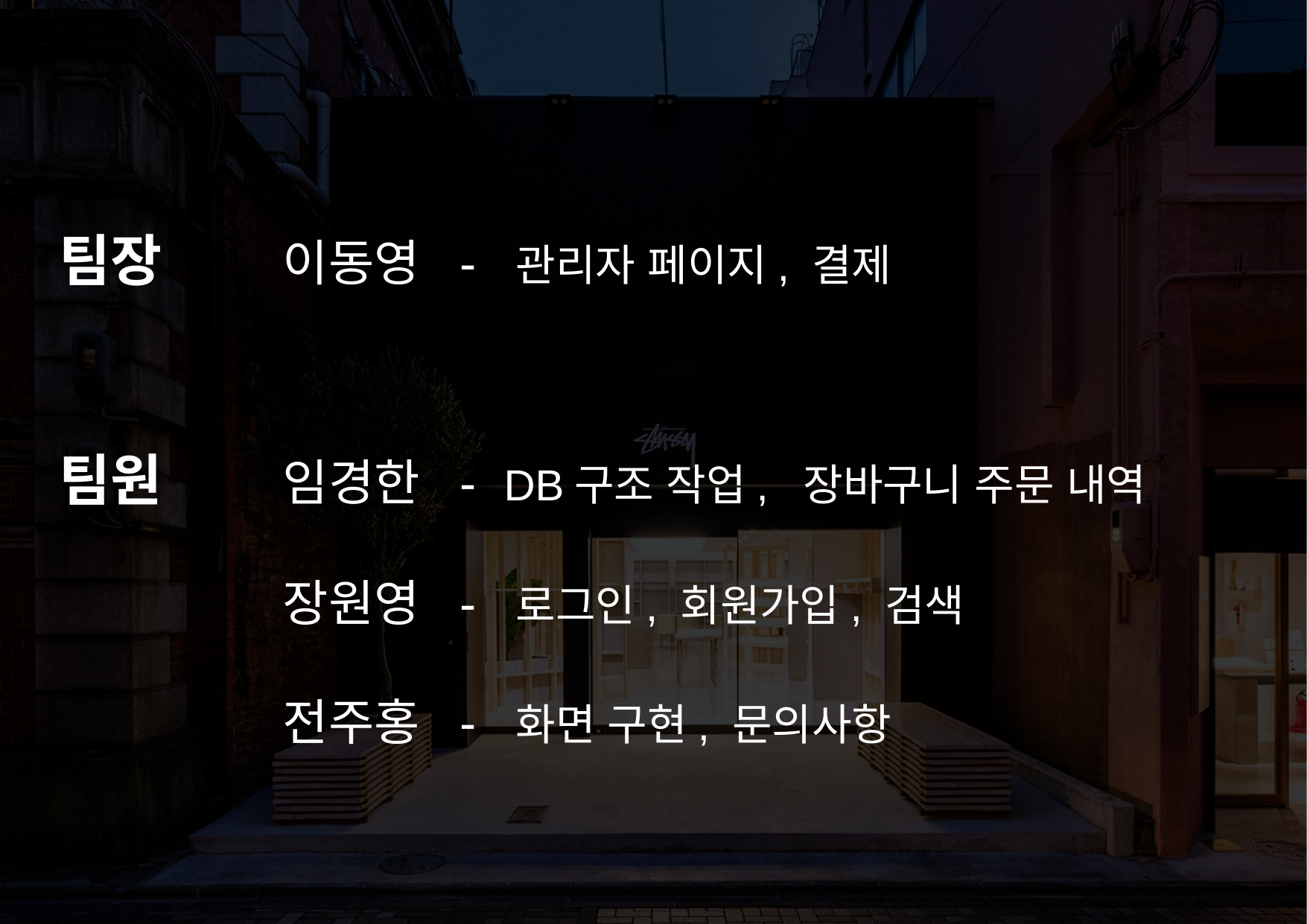

팀장   	이동영  -  관리자 페이지, 결제

팀원		임경한  -  DB구조 작업,  장바구니 주문 내역

		장원영  -  로그인, 회원가입, 검색

		전주홍  -  화면 구현, 문의사항